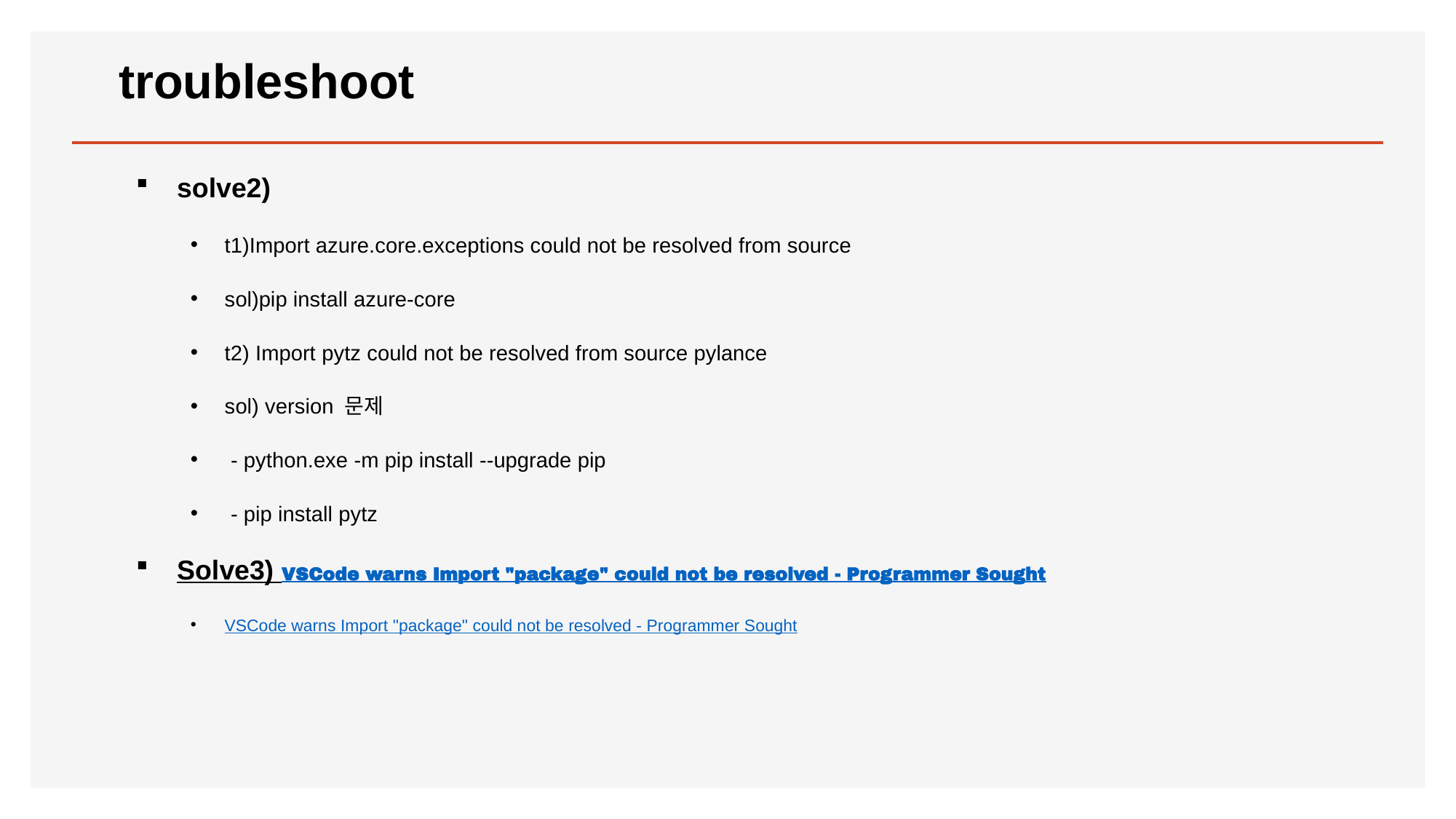

# troubleshoot
solve2)
t1)Import azure.core.exceptions could not be resolved from source
sol)pip install azure-core
t2) Import pytz could not be resolved from source pylance
sol) version 문제
 - python.exe -m pip install --upgrade pip
 - pip install pytz
Solve3) VSCode warns Import "package" could not be resolved - Programmer Sought
VSCode warns Import "package" could not be resolved - Programmer Sought